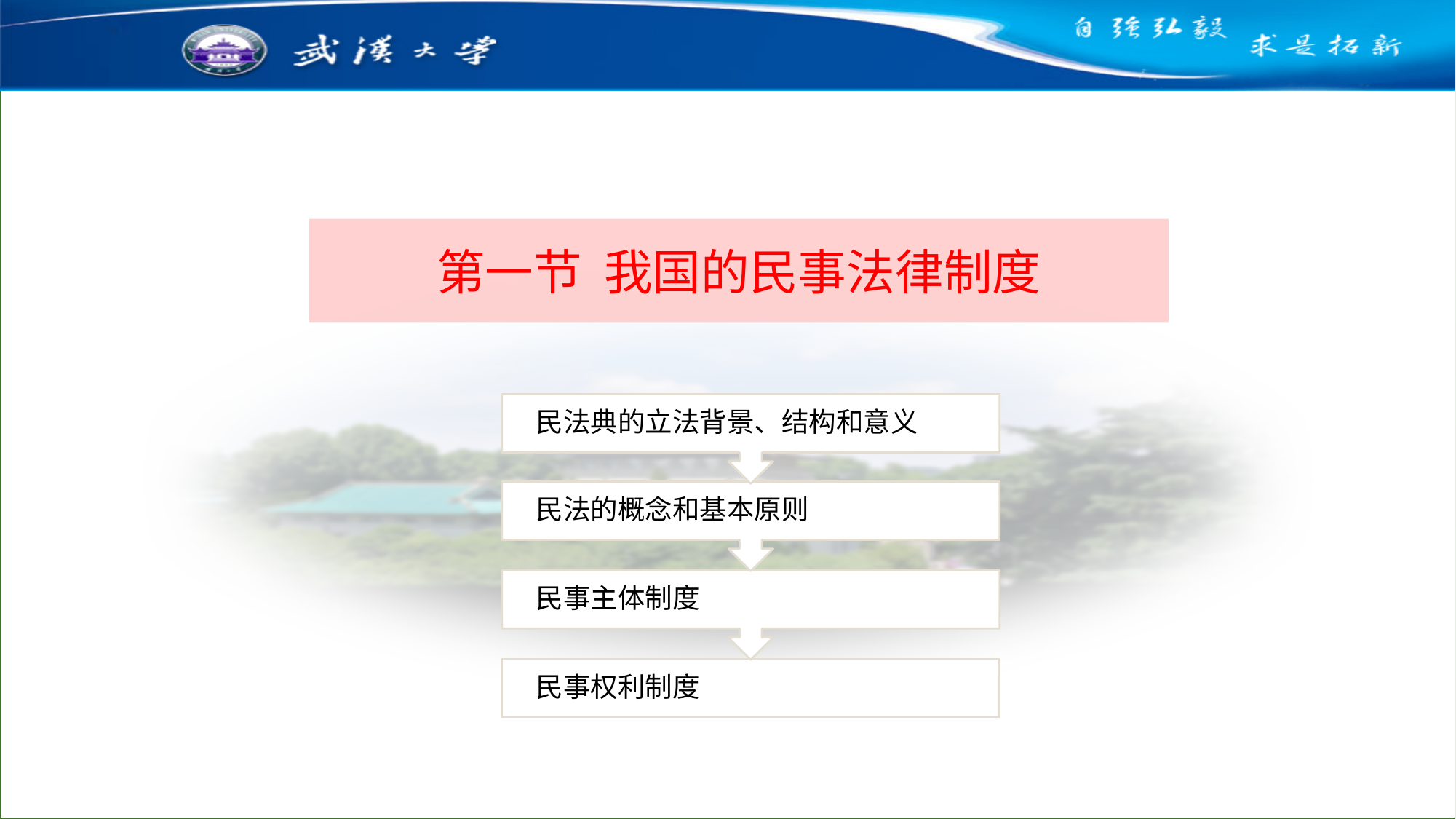

第一节  我国的民事法律制度
  民事权利制度
  民事主体制度
  民法的概念和基本原则
  民法典的立法背景、结构和意义